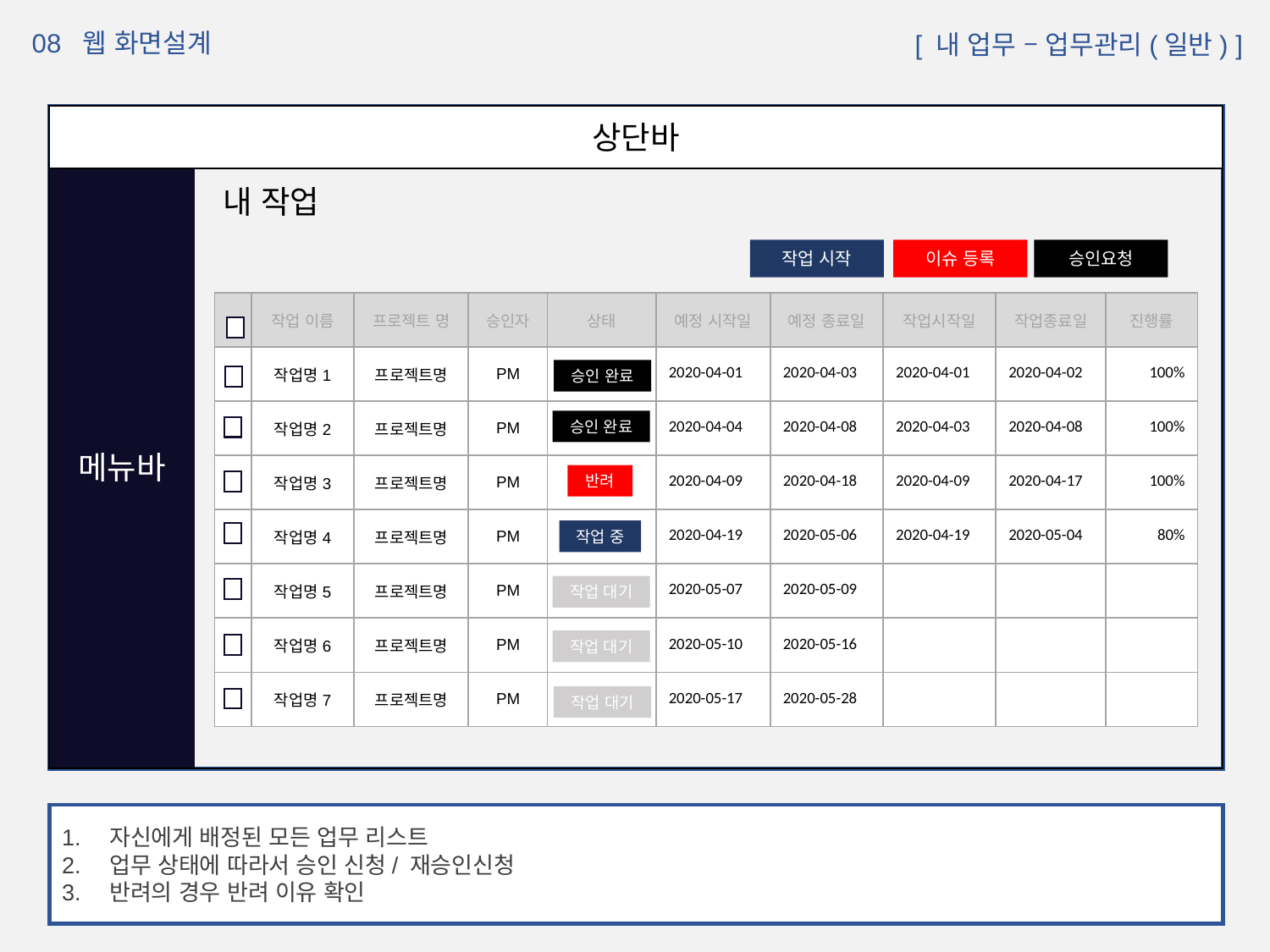

08  웹 화면설계
 [ 내 업무 – 업무관리(일반) ]

상단바

메뉴바
내 작업
작업 시작
이슈 등록
승인요청
|  | 작업 이름 | 프로젝트 명 | 승인자 | 상태 | 예정 시작일 | 예정 종료일 | 작업시작일 | 작업종료일 | 진행률 |
| --- | --- | --- | --- | --- | --- | --- | --- | --- | --- |
|  | 작업명1 | 프로젝트명 | PM | 승인 완료 | 2020-04-01 | 2020-04-03 | 2020-04-01 | 2020-04-02 | 100% |
|  | 작업명2 | 프로젝트명 | PM | 승인 완료 | 2020-04-04 | 2020-04-08 | 2020-04-03 | 2020-04-08 | 100% |
|  | 작업명3 | 프로젝트명 | PM | 반려 | 2020-04-09 | 2020-04-18 | 2020-04-09 | 2020-04-17 | 100% |
|  | 작업명4 | 프로젝트명 | PM | 작업 중 | 2020-04-19 | 2020-05-06 | 2020-04-19 | 2020-05-04 | 80% |
|  | 작업명5 | 프로젝트명 | PM | 작업 대기 | 2020-05-07 | 2020-05-09 |  |  |  |
|  | 작업명6 | 프로젝트명 | PM | 작업 대기 | 2020-05-10 | 2020-05-16 |  |  |  |
|  | 작업명7 | 프로젝트명 | PM | 작업 대기 | 2020-05-17 | 2020-05-28 |  |  |  |

승인 완료

승인 완료

반려

작업 중

작업 대기

작업 대기

작업 대기

자신에게 배정된 모든 업무 리스트
업무 상태에 따라서 승인 신청/ 재승인신청
반려의 경우 반려 이유 확인